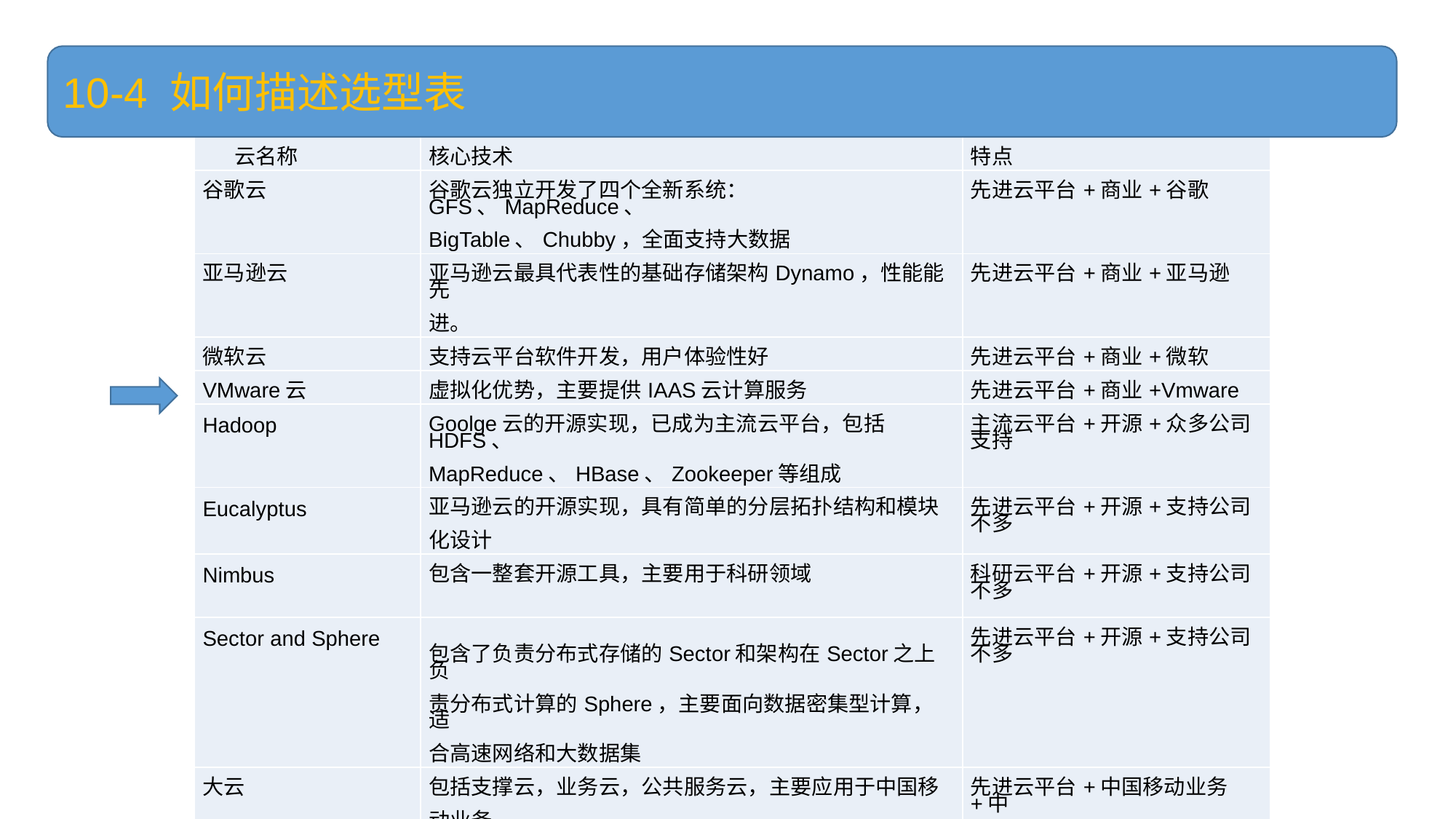

10-4 如何描述选型表
| 云名称 | 核心技术 | 特点 |
| --- | --- | --- |
| 谷歌云 | 谷歌云独立开发了四个全新系统：GFS、MapReduce、 BigTable、Chubby，全面支持大数据 | 先进云平台+商业+谷歌 |
| 亚马逊云 | 亚马逊云最具代表性的基础存储架构Dynamo，性能能先 进。 | 先进云平台+商业+亚马逊 |
| 微软云 | 支持云平台软件开发，用户体验性好 | 先进云平台+商业+微软 |
| VMware云 | 虚拟化优势，主要提供IAAS云计算服务 | 先进云平台+商业+Vmware |
| Hadoop | Goolge云的开源实现，已成为主流云平台，包括HDFS、 MapReduce、HBase、Zookeeper等组成 | 主流云平台+开源+众多公司支持 |
| Eucalyptus | 亚马逊云的开源实现，具有简单的分层拓扑结构和模块 化设计 | 先进云平台+开源+支持公司不多 |
| Nimbus | 包含一整套开源工具，主要用于科研领域 | 科研云平台+开源+支持公司不多 |
| Sector and Sphere | 包含了负责分布式存储的Sector和架构在Sector之上负 责分布式计算的Sphere，主要面向数据密集型计算，适 合高速网络和大数据集 | 先进云平台+开源+支持公司不多 |
| 大云 | 包括支撑云，业务云，公共服务云，主要应用于中国移 动业务 | 先进云平台+中国移动业务+中 国移动 |
| 阿里云 | 包括分布式操作系统“飞天”，分布式文件系统“盘 古”，分布式存储系统“有巢”等等。 | 先进云平台+电子商务业务+阿 里巴巴 |